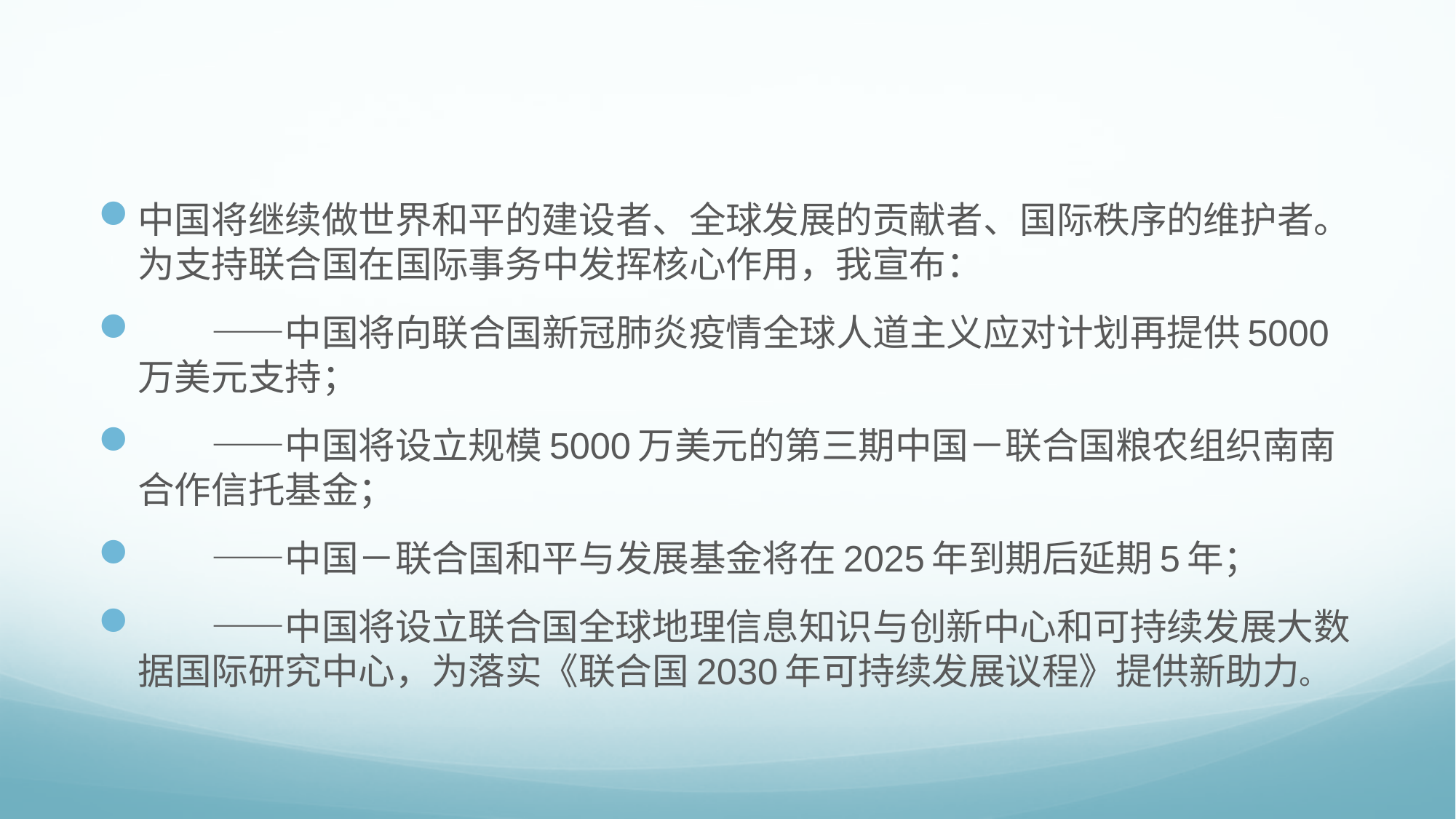

#
中国将继续做世界和平的建设者、全球发展的贡献者、国际秩序的维护者。为支持联合国在国际事务中发挥核心作用，我宣布：
　　——中国将向联合国新冠肺炎疫情全球人道主义应对计划再提供5000万美元支持；
　　——中国将设立规模5000万美元的第三期中国－联合国粮农组织南南合作信托基金；
　　——中国－联合国和平与发展基金将在2025年到期后延期5年；
　　——中国将设立联合国全球地理信息知识与创新中心和可持续发展大数据国际研究中心，为落实《联合国2030年可持续发展议程》提供新助力。